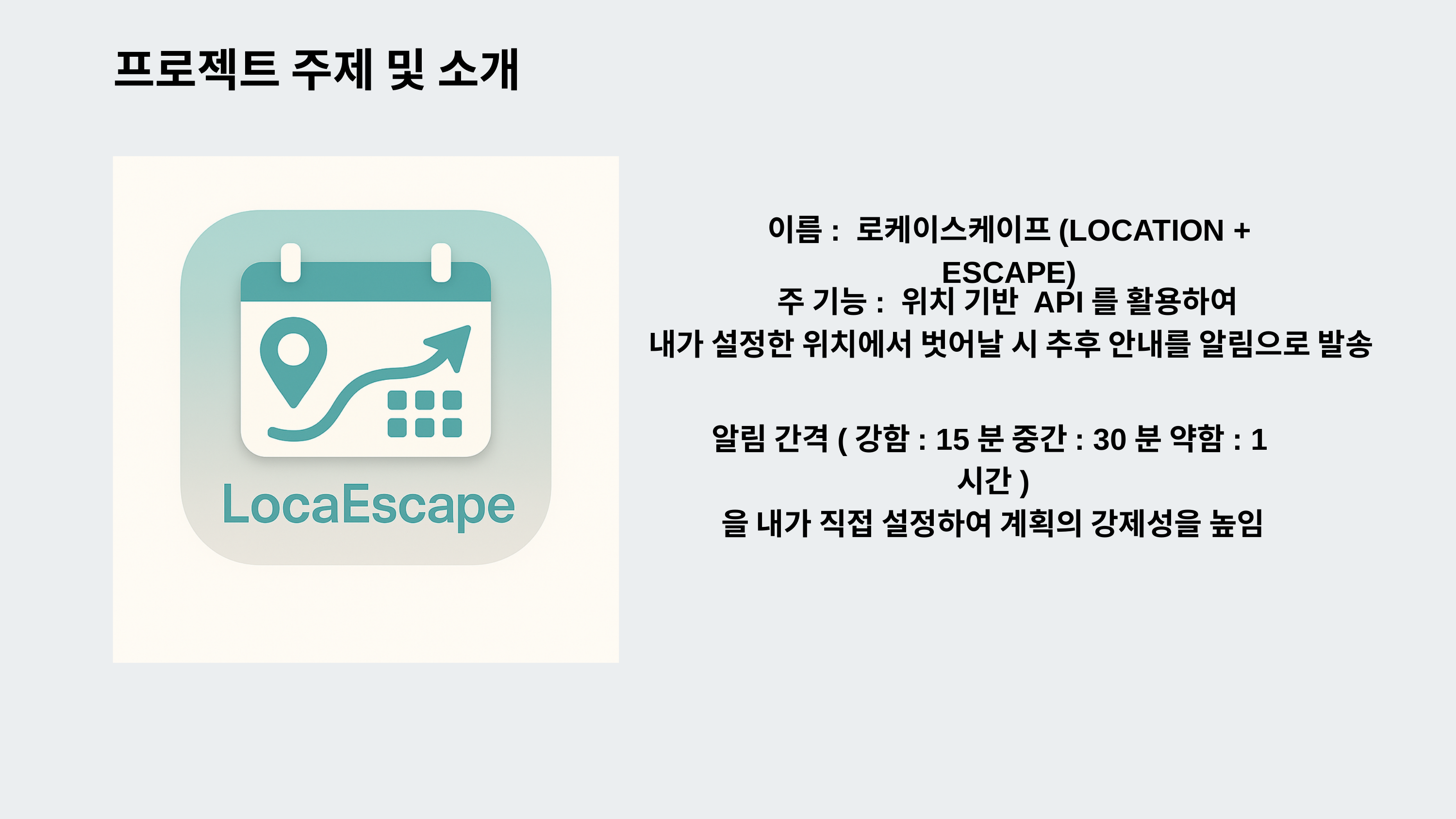

프로젝트 주제 및 소개

이름: 로케이스케이프(LOCATION + ESCAPE)
주 기능: 위치 기반 API를 활용하여
내가 설정한 위치에서 벗어날 시 추후 안내를 알림으로 발송
알림 간격(강함: 15분 중간: 30분 약함: 1시간)
을 내가 직접 설정하여 계획의 강제성을 높임